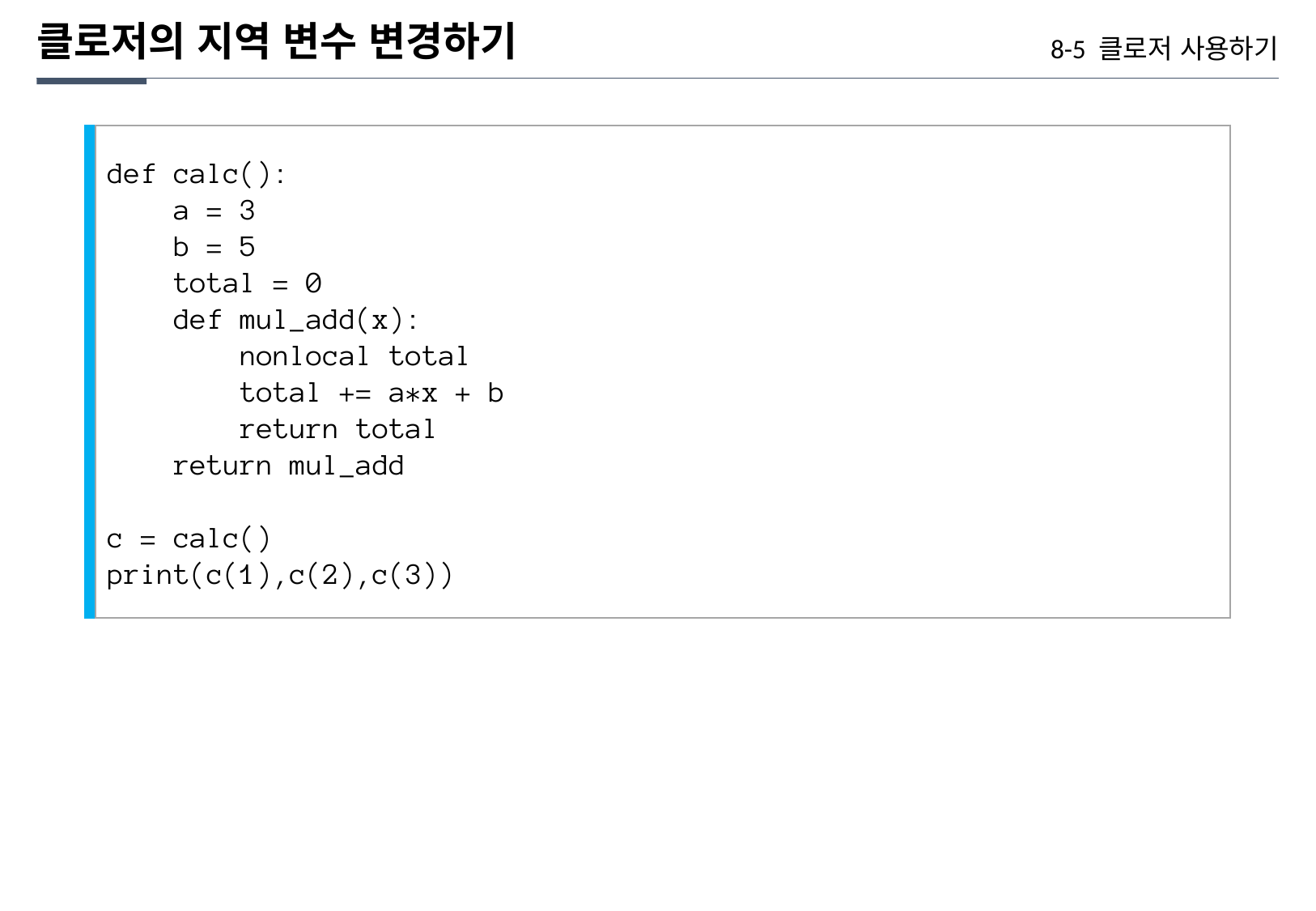

클로저의 지역 변수 변경하기
8-5 클로저 사용하기

def calc():
    a = 3
    b = 5
    total = 0
    def mul_add(x):
        nonlocal total
        total += a*x + b
        return total
    return mul_add

c = calc()
print(c(1),c(2),c(3))